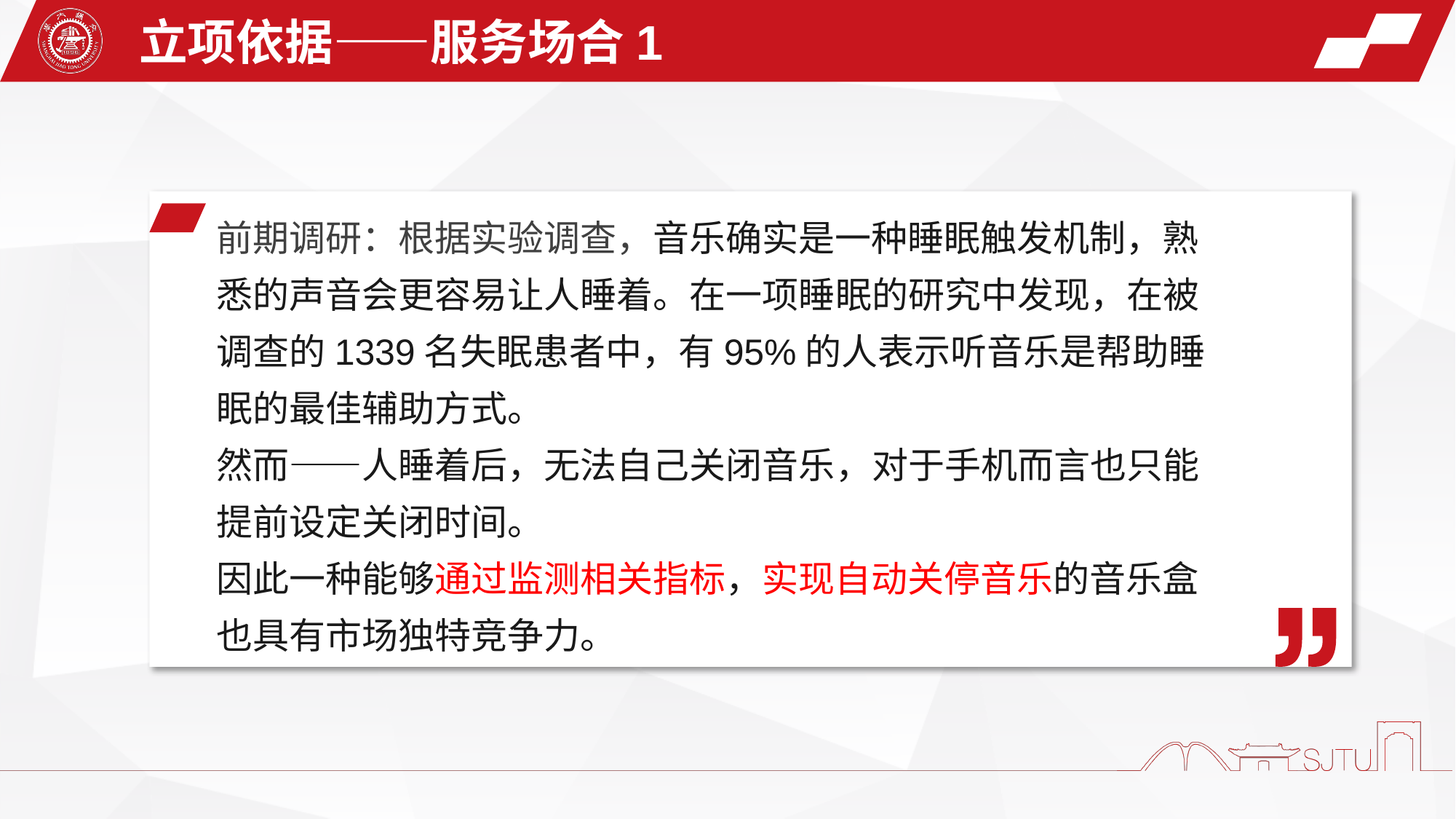

立项依据——服务场合1

前期调研：根据实验调查，音乐确实是一种睡眠触发机制，熟悉的声音会更容易让人睡着。在一项睡眠的研究中发现，在被调查的1339名失眠患者中，有95%的人表示听音乐是帮助睡眠的最佳辅助方式。
然而——人睡着后，无法自己关闭音乐，对于手机而言也只能提前设定关闭时间。
因此一种能够通过监测相关指标，实现自动关停音乐的音乐盒也具有市场独特竞争力。